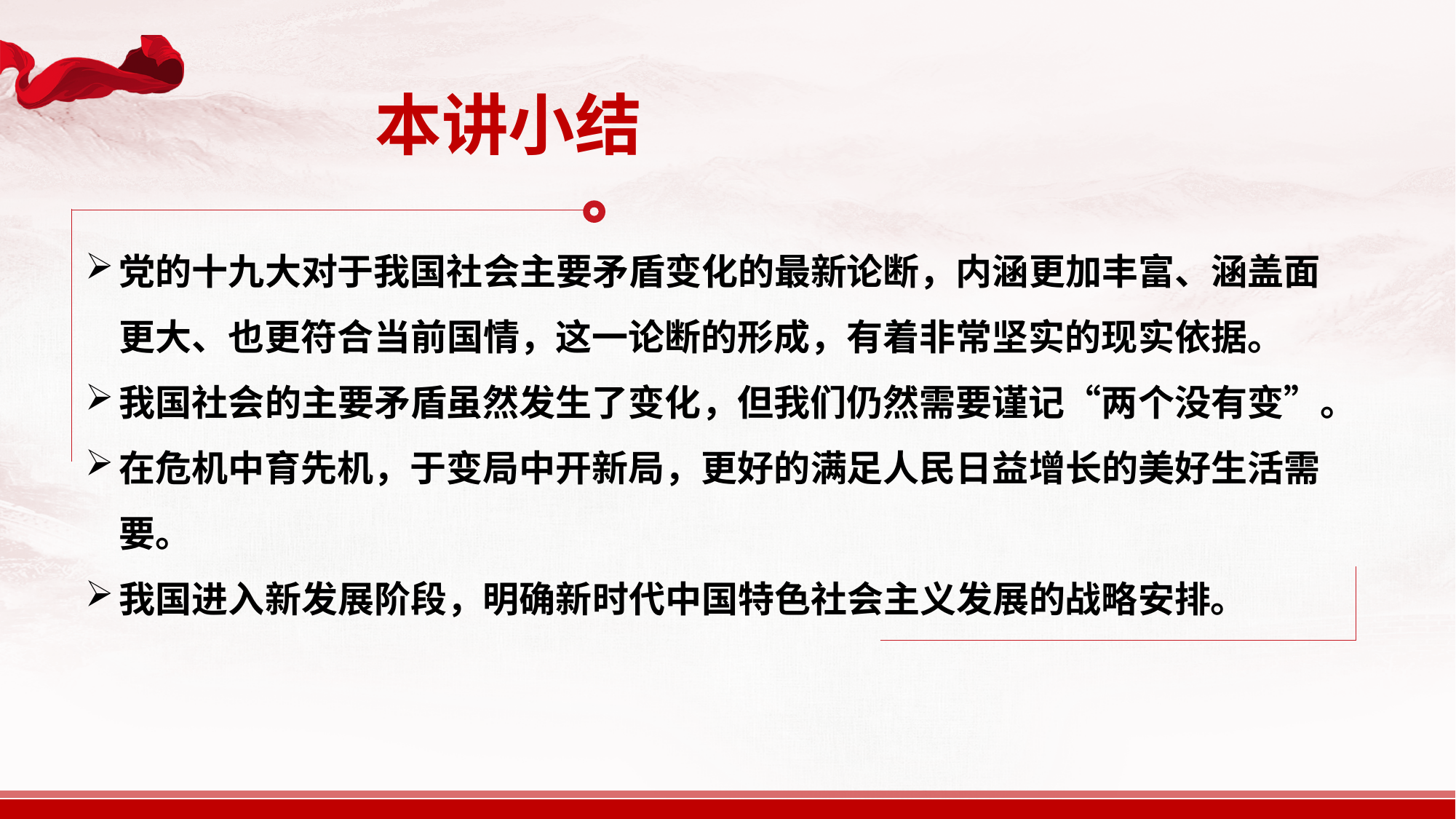

本讲小结

党的十九大对于我国社会主要矛盾变化的最新论断，内涵更加丰富、涵盖面更大、也更符合当前国情，这一论断的形成，有着非常坚实的现实依据。
我国社会的主要矛盾虽然发生了变化，但我们仍然需要谨记“两个没有变”。
在危机中育先机，于变局中开新局，更好的满足人民日益增长的美好生活需要。
我国进入新发展阶段，明确新时代中国特色社会主义发展的战略安排。